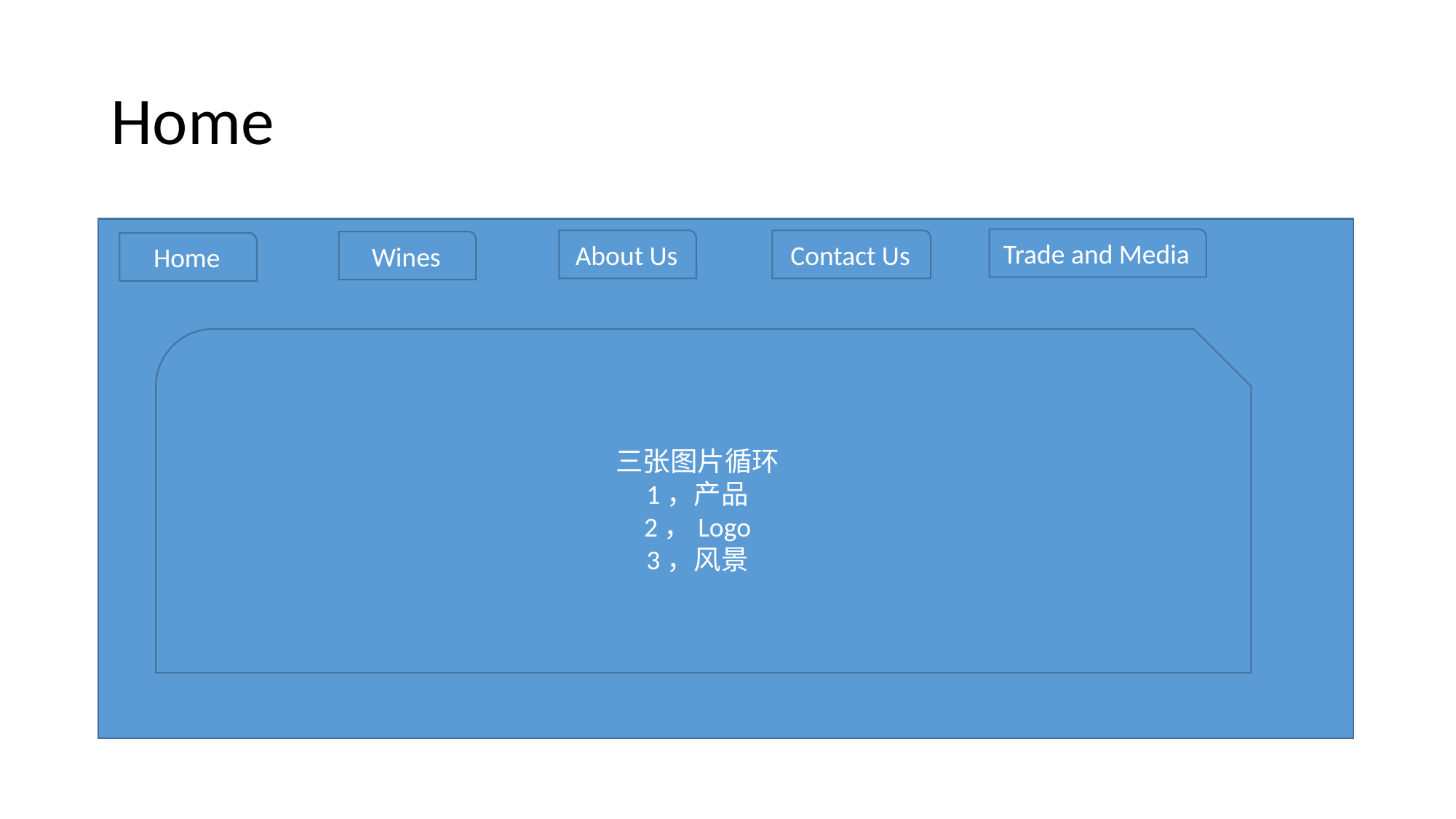

# Home

Trade and Media
About Us
Contact Us
Wines
Home
三张图片循环
1，产品
2，Logo
3，风景